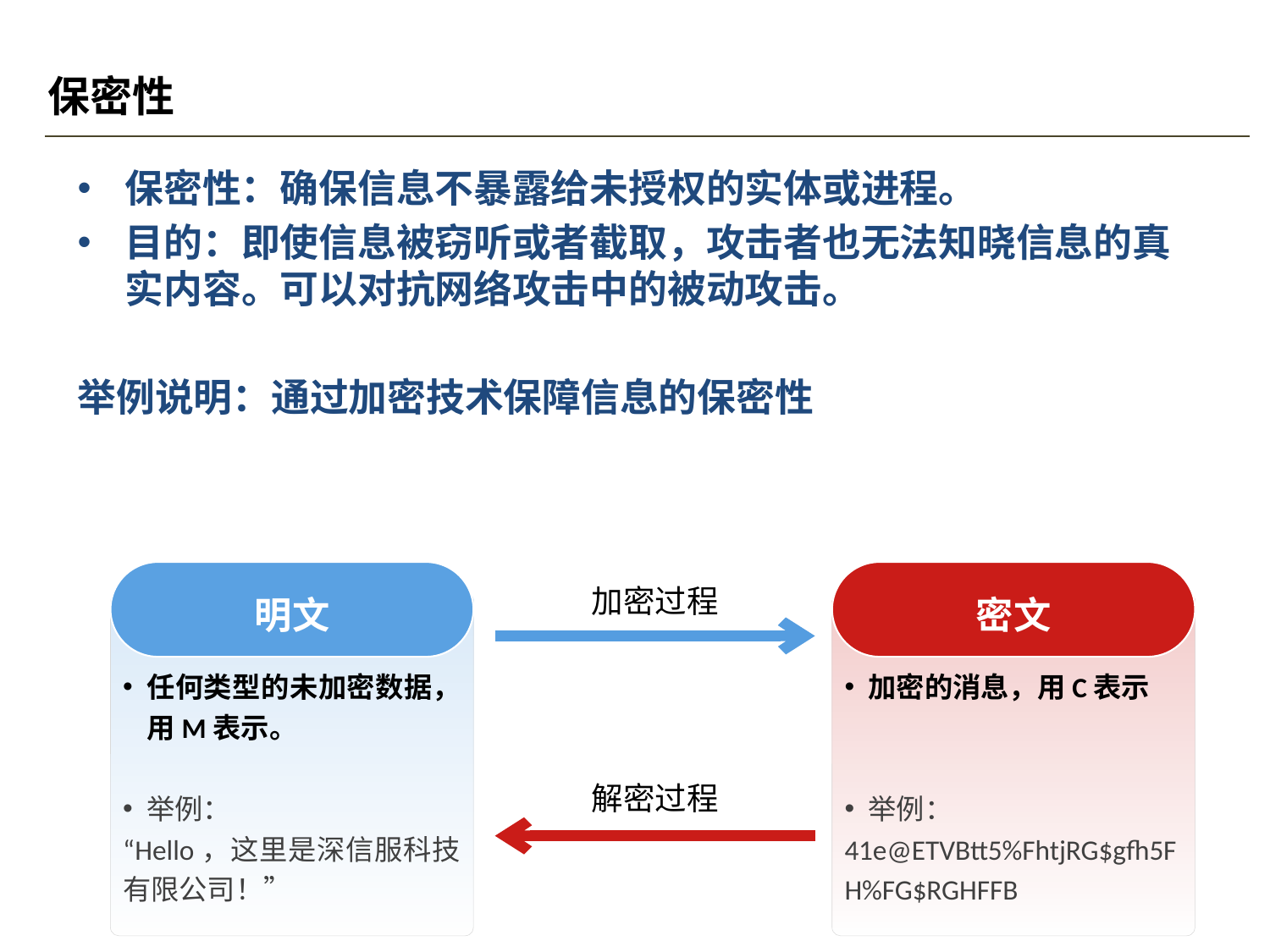

# 保密性
保密性：确保信息不暴露给未授权的实体或进程。
目的：即使信息被窃听或者截取，攻击者也无法知晓信息的真实内容。可以对抗网络攻击中的被动攻击。

举例说明：通过加密技术保障信息的保密性

明文

任何类型的未加密数据，用M表示。

举例：
“Hello，这里是深信服科技有限公司！”
密文

加密的消息，用C表示

举例：
41e@ETVBtt5%FhtjRG$gfh5FH%FG$RGHFFB
加密过程
解密过程